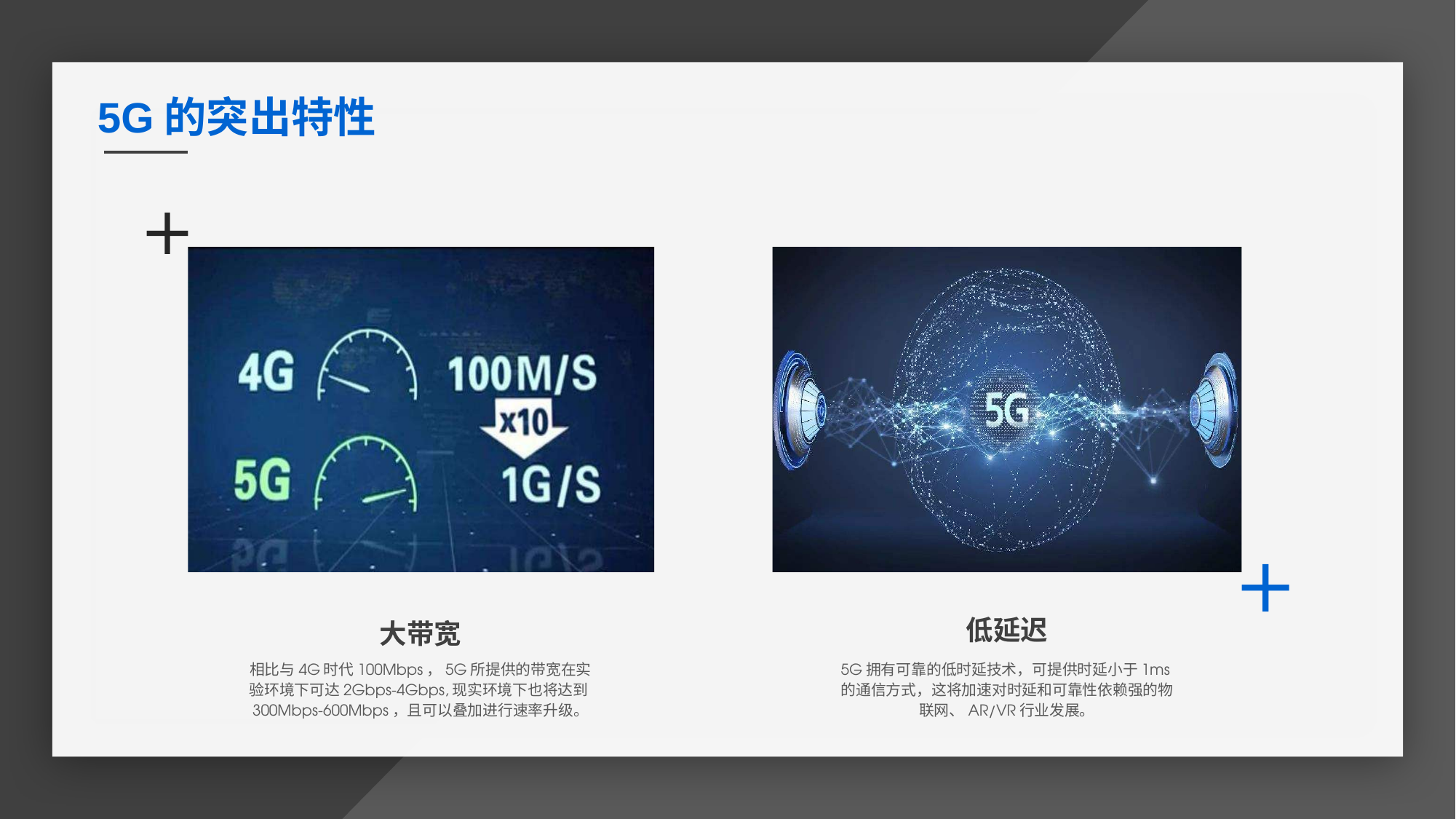

5G的突出特性

低延迟
5G拥有可靠的低时延技术，可提供时延小于1ms的通信方式，这将加速对时延和可靠性依赖强的物联网、AR/VR行业发展。
大带宽
相比与4G时代100Mbps，5G所提供的带宽在实验环境下可达2Gbps-4Gbps,现实环境下也将达到300Mbps-600Mbps，且可以叠加进行速率升级。